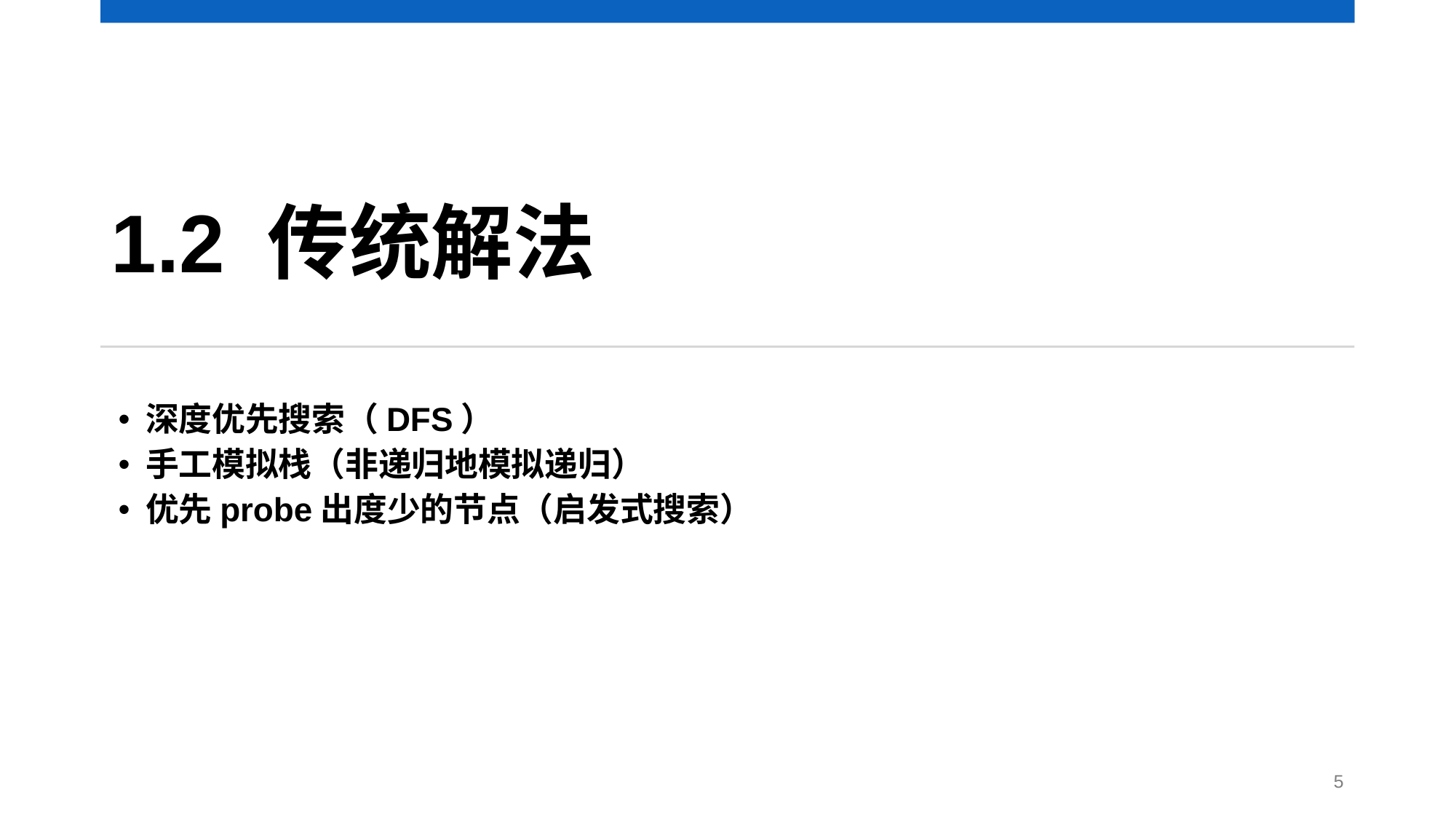

# 1.2 传统解法

深度优先搜索（DFS）
手工模拟栈（非递归地模拟递归）
优先probe出度少的节点（启发式搜索）
5